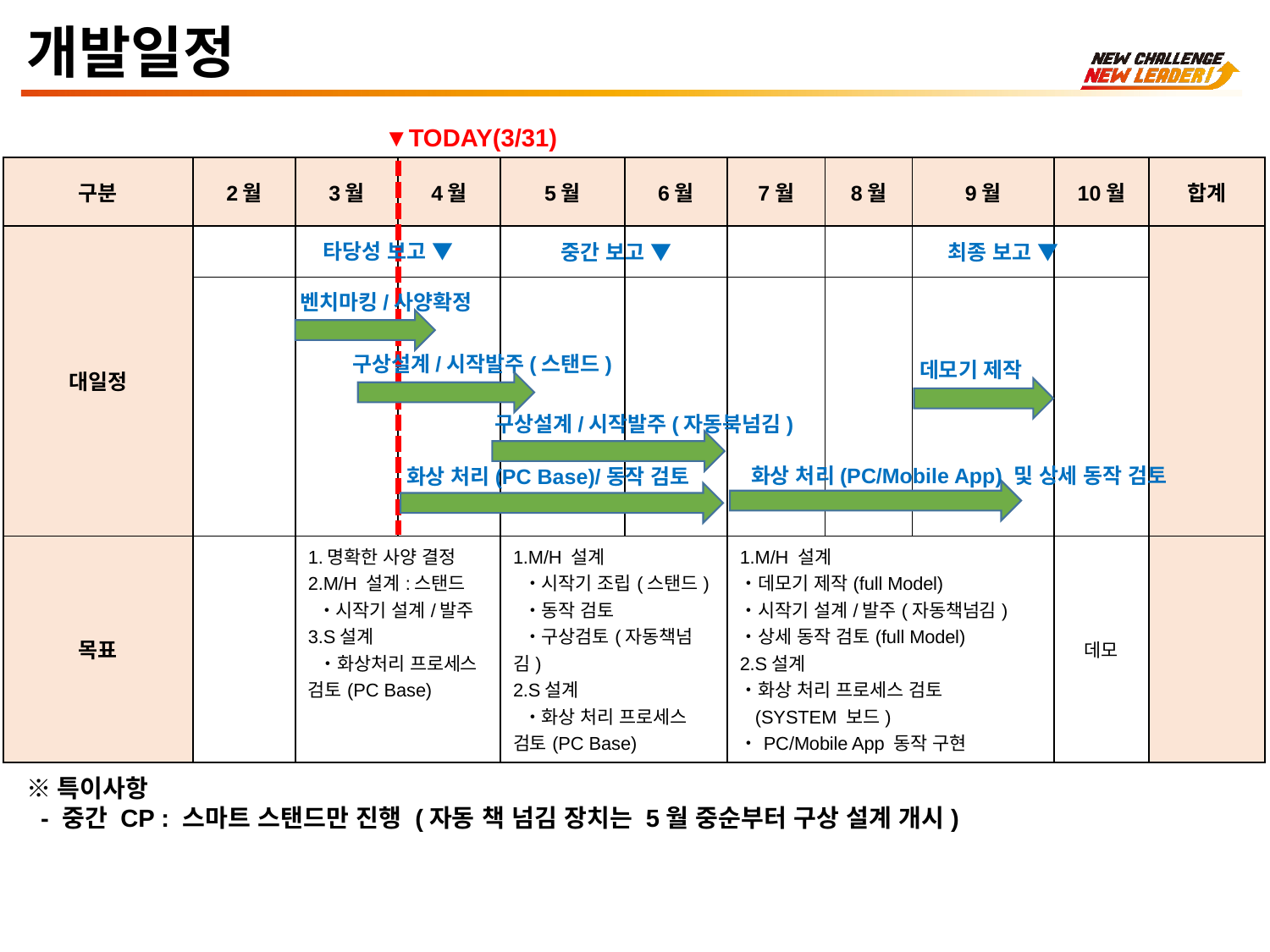

개발일정
▼TODAY(3/31)
| 구분 | 2월 | 3월 | 4월 | 5월 | 6월 | 7월 | 8월 | 9월 | 10월 | 합계 |
| --- | --- | --- | --- | --- | --- | --- | --- | --- | --- | --- |
| 대일정 |  |  |  |  |  |  |  |  |  |  |
|  |  |  |  |  |  |  |  |  |  |  |
| 목표 |  | 1.명확한 사양 결정 2.M/H 설계:스탠드 ・시작기 설계/발주 3.S설계 ・화상처리 프로세스 검토(PC Base) |  | 1.M/H 설계 ・시작기 조립(스탠드) ・동작 검토 ・구상검토(자동책넘김) 2.S설계 ・화상 처리 프로세스 검토(PC Base) |  | 1.M/H 설계 ・데모기 제작(full Model) ・시작기 설계/발주(자동책넘김) ・상세 동작 검토(full Model) 2.S설계 ・화상 처리 프로세스 검토 (SYSTEM 보드) ・PC/Mobile App 동작 구현 |  |  | 데모 |  |
타당성 보고 ▼
중간 보고 ▼
최종 보고 ▼
벤치마킹/사양확정

구상설계/시작발주(스탠드)
데모기 제작

구상설계/시작발주(자동북넘김)

화상 처리(PC/Mobile App) 및 상세 동작 검토
화상 처리(PC Base)/동작 검토

※특이사항
  - 중간 CP : 스마트 스탠드만 진행 (자동 책 넘김 장치는 5월 중순부터 구상 설계 개시)